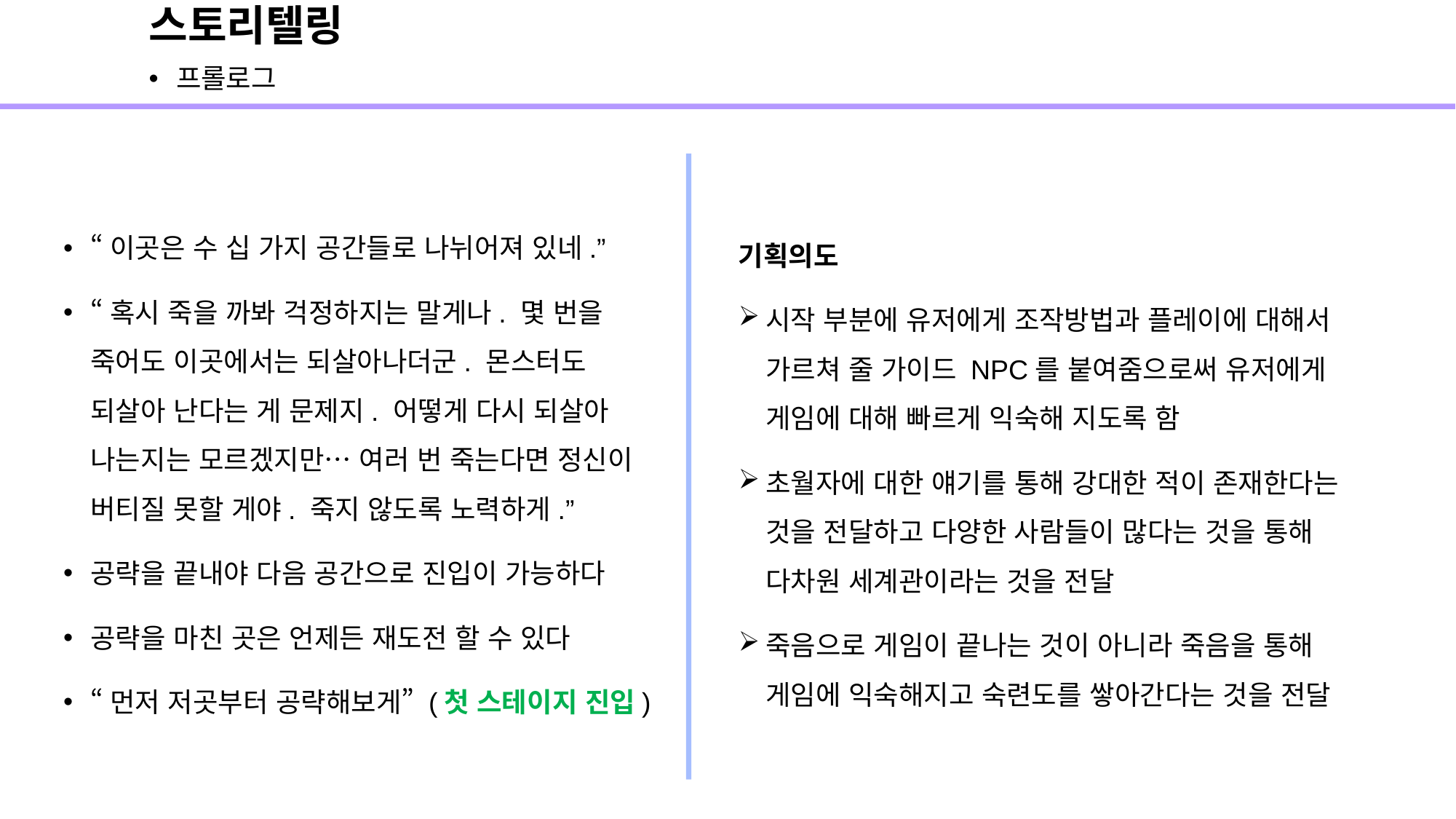

# 스토리텔링
프롤로그
“이곳은 수 십 가지 공간들로 나뉘어져 있네.”
“혹시 죽을 까봐 걱정하지는 말게나. 몇 번을 죽어도 이곳에서는 되살아나더군. 몬스터도 되살아 난다는 게 문제지. 어떻게 다시 되살아 나는지는 모르겠지만… 여러 번 죽는다면 정신이 버티질 못할 게야. 죽지 않도록 노력하게.”
공략을 끝내야 다음 공간으로 진입이 가능하다
공략을 마친 곳은 언제든 재도전 할 수 있다
“먼저 저곳부터 공략해보게” (첫 스테이지 진입)
기획의도
시작 부분에 유저에게 조작방법과 플레이에 대해서 가르쳐 줄 가이드 NPC를 붙여줌으로써 유저에게 게임에 대해 빠르게 익숙해 지도록 함
초월자에 대한 얘기를 통해 강대한 적이 존재한다는 것을 전달하고 다양한 사람들이 많다는 것을 통해 다차원 세계관이라는 것을 전달
죽음으로 게임이 끝나는 것이 아니라 죽음을 통해 게임에 익숙해지고 숙련도를 쌓아간다는 것을 전달